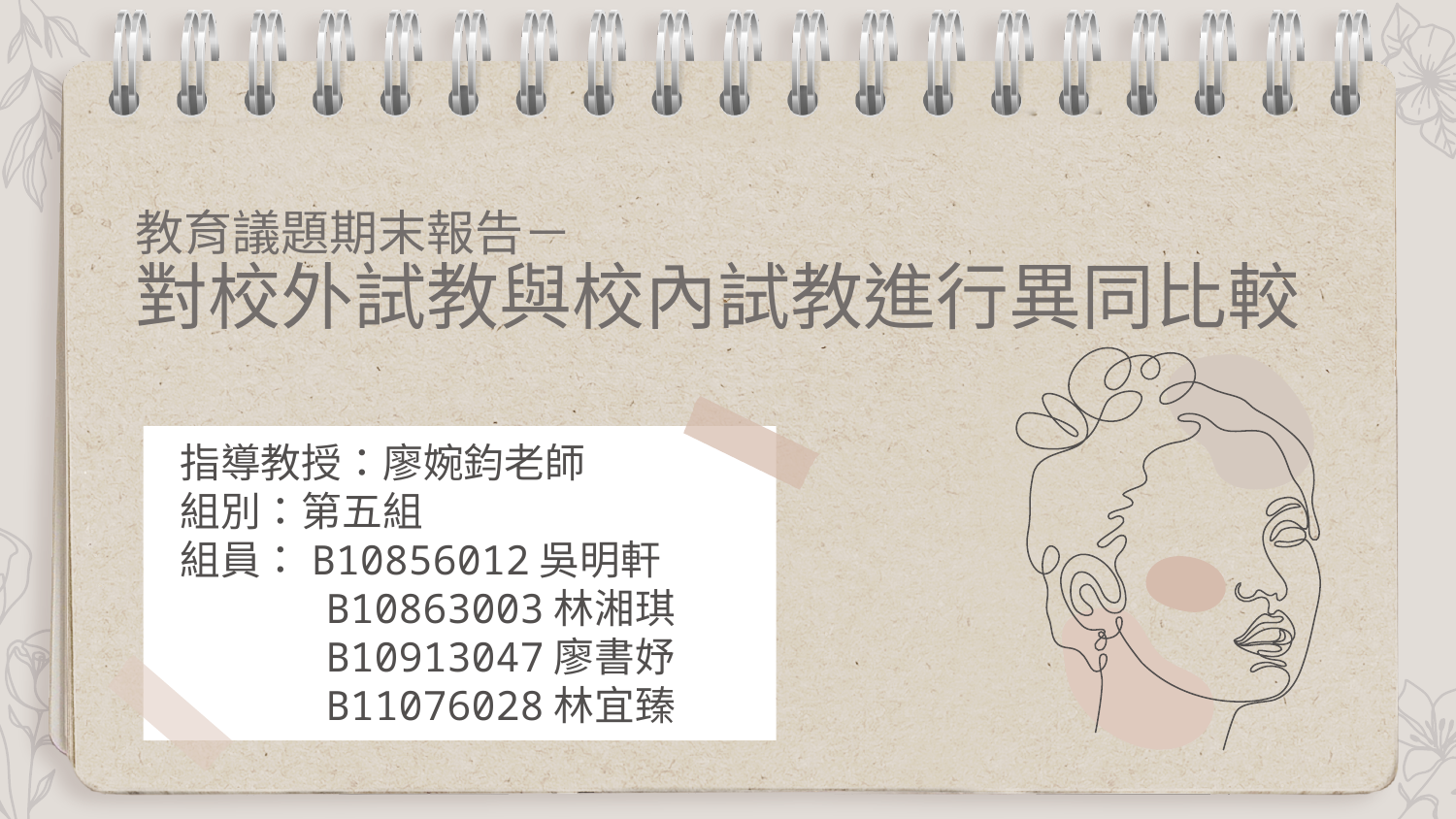

# 教育議題期末報告－ 對校外試教與校內試教進行異同比較

指導教授：廖婉鈞老師
組別：第五組
組員：B10856012吳明軒
      B10863003林湘琪
      B10913047廖書妤
      B11076028林宜臻